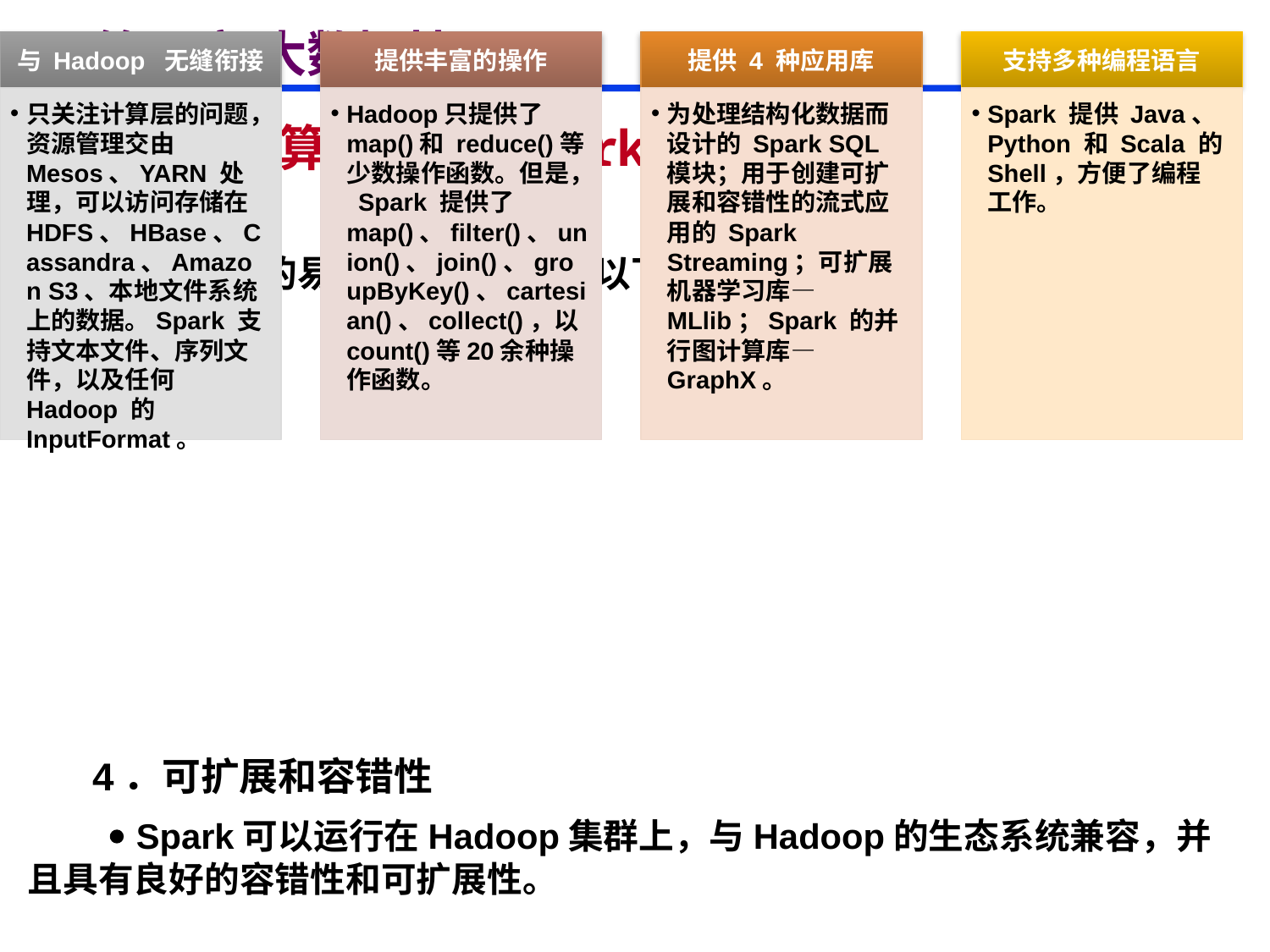

# 第6章 大数据技术
 大数据计算技术与 Spark
      3．易用性
        • Spark 的易用性主要体现在以下 4 个方面：
与 Hadoop  无缝衔接
只关注计算层的问题，资源管理交由 Mesos、YARN 处理，可以访问存储在 HDFS、HBase、Cassandra、Amazon S3、本地文件系统上的数据。Spark 支持文本文件、序列文件，以及任何Hadoop 的 InputFormat。
提供丰富的操作
Hadoop只提供了 map()和 reduce()等少数操作函数。但是， Spark 提供了 map()、filter()、union()、join()、groupByKey()、cartesian()、collect()，以count()等20余种操作函数。
提供 4 种应用库
为处理结构化数据而设计的 Spark SQL 模块；用于创建可扩展和容错性的流式应用的 Spark Streaming；可扩展机器学习库—MLlib；Spark 的并行图计算库—GraphX。
支持多种编程语言
Spark 提供 Java、Python 和 Scala 的 Shell，方便了编程 工作。
      4．可扩展和容错性
        • Spark可以运行在Hadoop集群上，与Hadoop的生态系统兼容，并且具有良好的容错性和可扩展性。